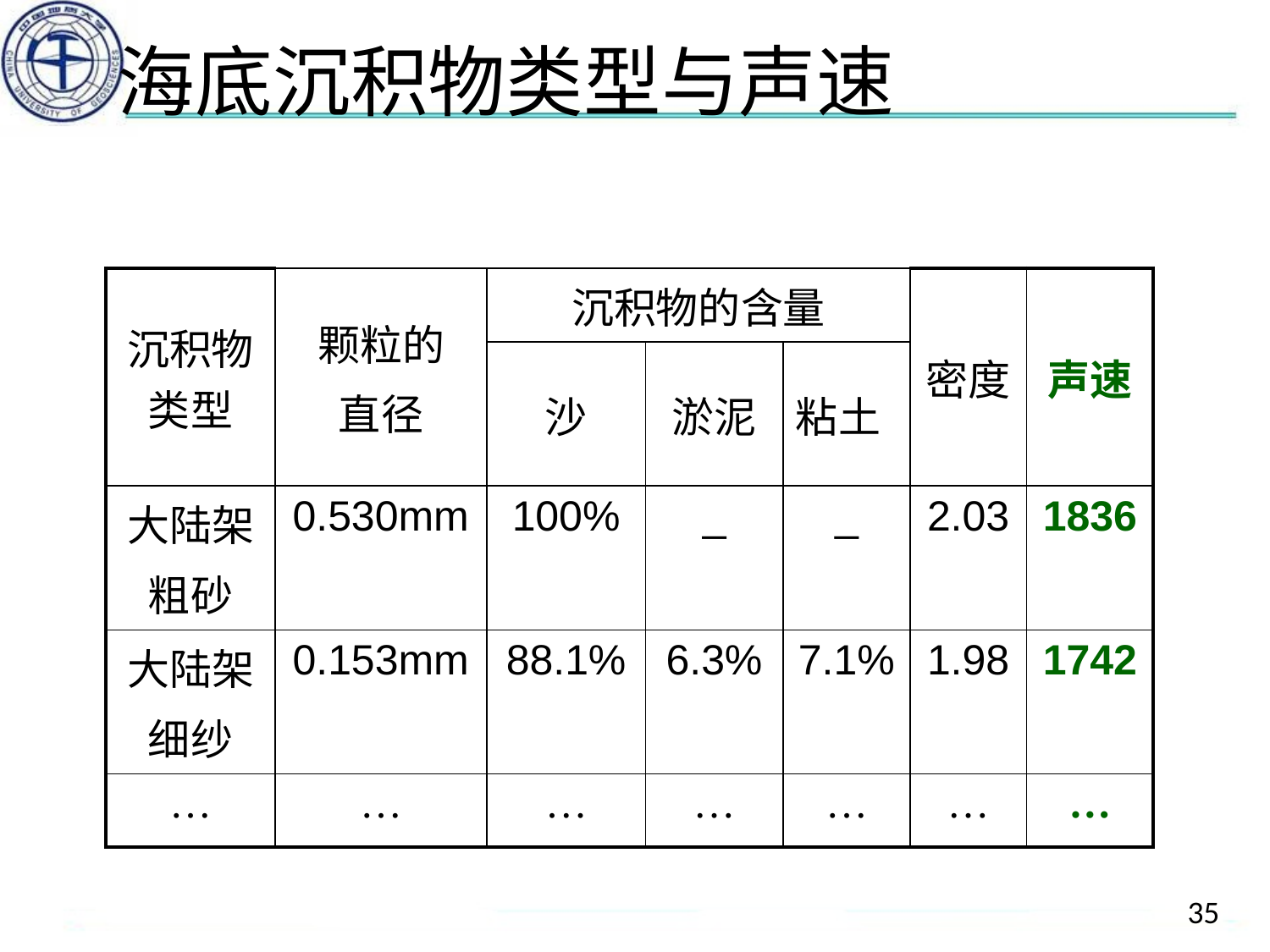

# 海底沉积物类型与声速
| 沉积物类型 | 颗粒的 直径 | 沉积物的含量 |  |  | 密度 | 声速 |
| --- | --- | --- | --- | --- | --- | --- |
|  |  | 沙 | 淤泥 | 粘土 |  |  |
| 大陆架 粗砂 | 0.530mm | 100% | \_ | \_ | 2.03 | 1836 |
| 大陆架 细纱 | 0.153mm | 88.1% | 6.3% | 7.1% | 1.98 | 1742 |
| … | … | … | … | … | … | … |
35